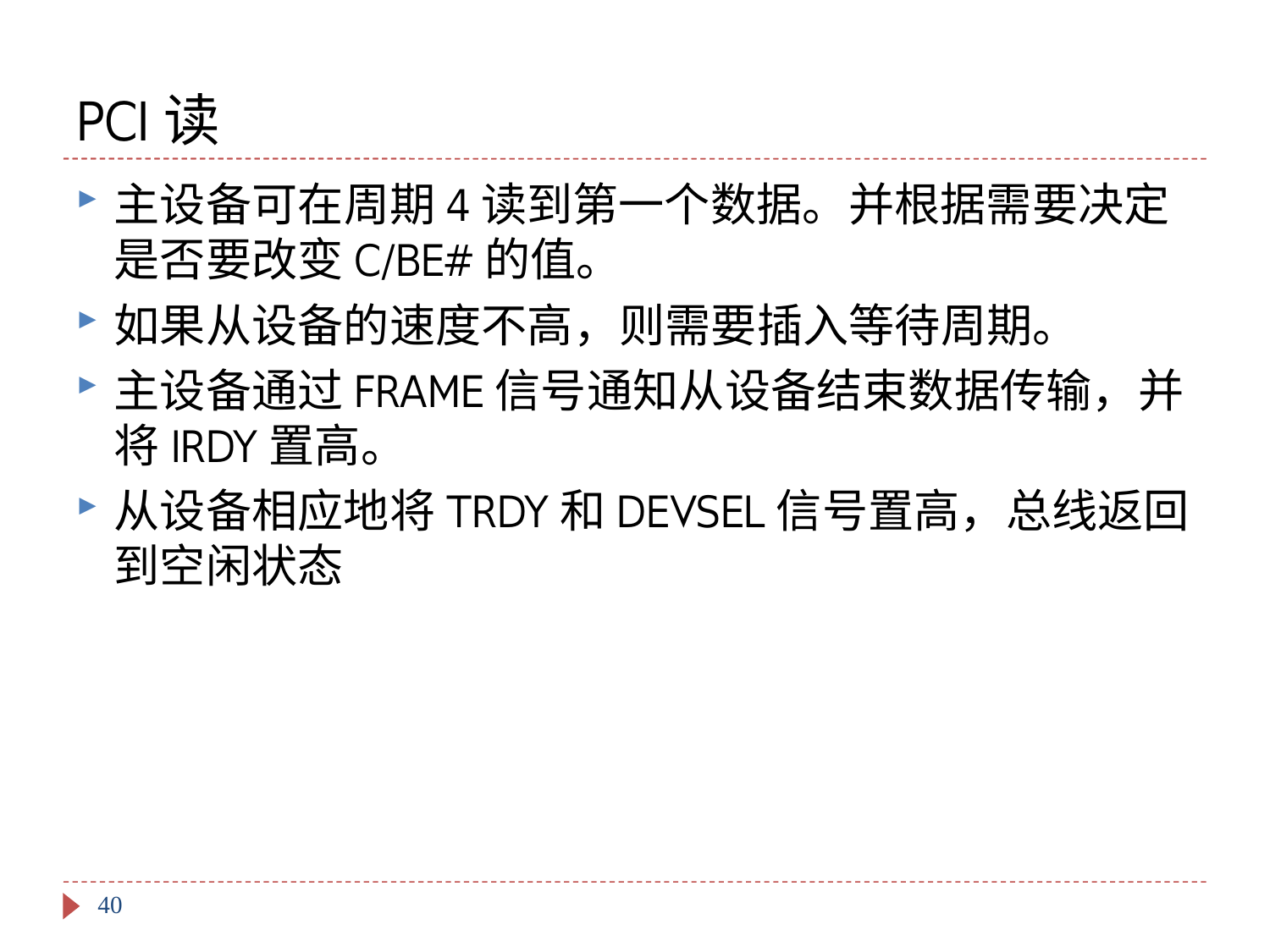

# PCI读
主设备可在周期4读到第一个数据。并根据需要决定是否要改变C/BE#的值。
如果从设备的速度不高，则需要插入等待周期。
主设备通过FRAME信号通知从设备结束数据传输，并将IRDY置高。
从设备相应地将TRDY和DEVSEL信号置高，总线返回到空闲状态

40